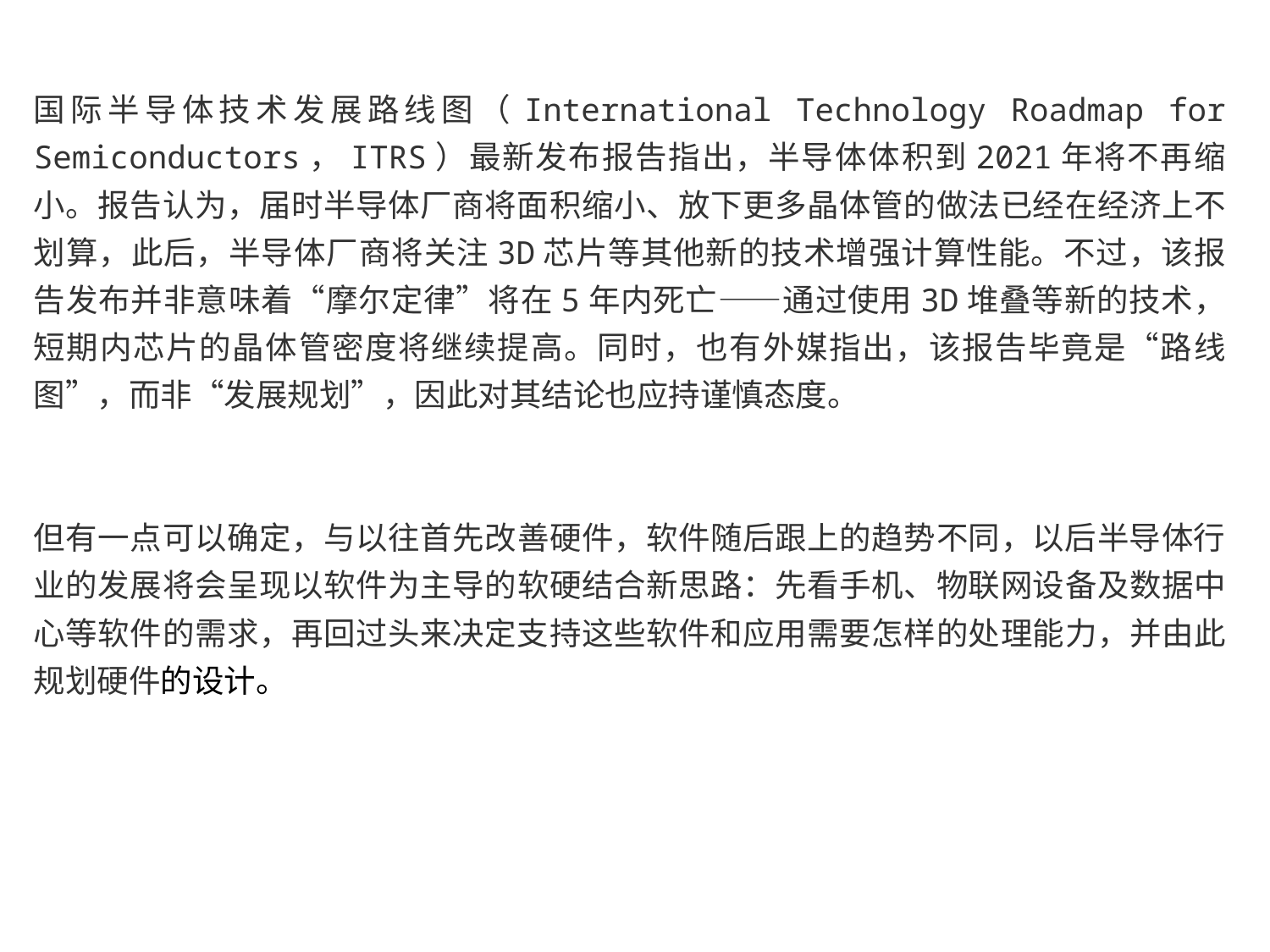

国际半导体技术发展路线图（International Technology Roadmap for Semiconductors，ITRS）最新发布报告指出，半导体体积到2021年将不再缩小。报告认为，届时半导体厂商将面积缩小、放下更多晶体管的做法已经在经济上不划算，此后，半导体厂商将关注3D芯片等其他新的技术增强计算性能。不过，该报告发布并非意味着“摩尔定律”将在5年内死亡——通过使用3D堆叠等新的技术，短期内芯片的晶体管密度将继续提高。同时，也有外媒指出，该报告毕竟是“路线图”，而非“发展规划”，因此对其结论也应持谨慎态度。

但有一点可以确定，与以往首先改善硬件，软件随后跟上的趋势不同，以后半导体行业的发展将会呈现以软件为主导的软硬结合新思路：先看手机、物联网设备及数据中心等软件的需求，再回过头来决定支持这些软件和应用需要怎样的处理能力，并由此规划硬件的设计。
7